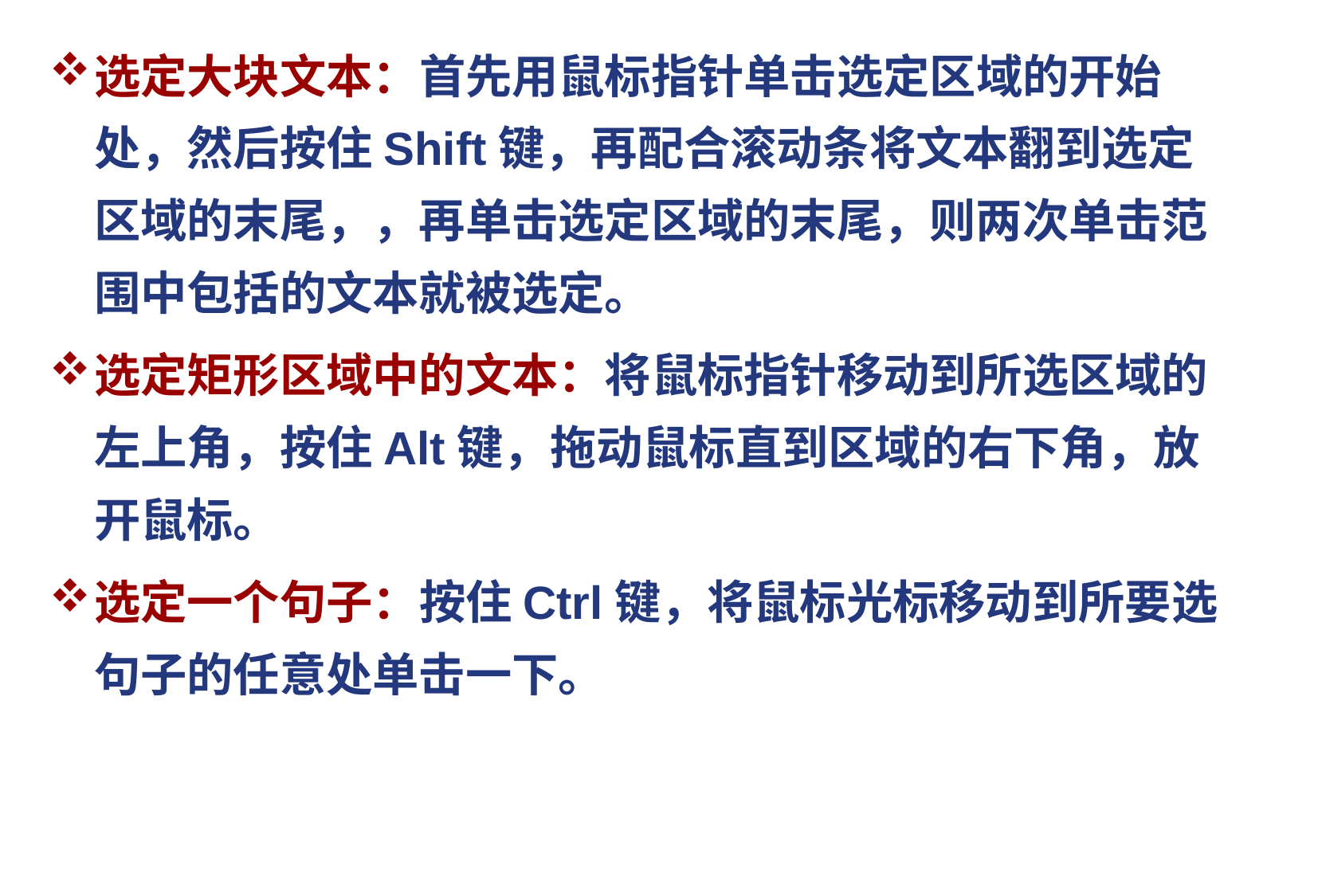

选定大块文本：首先用鼠标指针单击选定区域的开始处，然后按住Shift键，再配合滚动条将文本翻到选定区域的末尾，，再单击选定区域的末尾，则两次单击范围中包括的文本就被选定。
选定矩形区域中的文本：将鼠标指针移动到所选区域的左上角，按住Alt键，拖动鼠标直到区域的右下角，放开鼠标。
选定一个句子：按住Ctrl键，将鼠标光标移动到所要选句子的任意处单击一下。